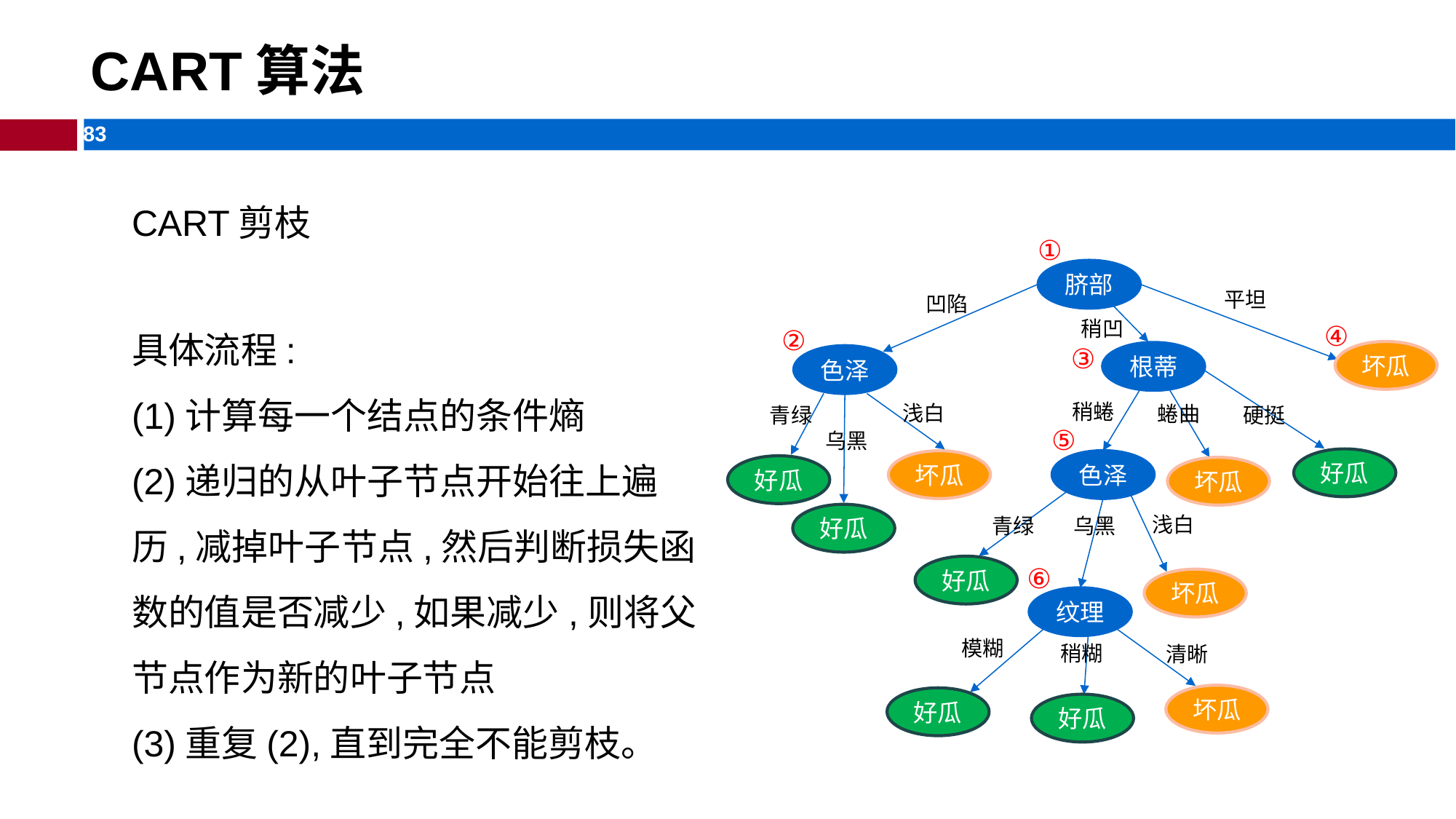

# CART算法
CART剪枝
①
脐部
平坦
凹陷
具体流程:
(1)计算每一个结点的条件熵
(2)递归的从叶子节点开始往上遍历,减掉叶子节点,然后判断损失函数的值是否减少,如果减少,则将父节点作为新的叶子节点
(3)重复(2),直到完全不能剪枝。
稍凹
④
②
③
坏瓜
根蒂
色泽
稍蜷
浅白
蜷曲
硬挺
青绿
⑤
乌黑
好瓜
色泽
坏瓜
好瓜
坏瓜
好瓜
浅白
乌黑
青绿
⑥
好瓜
坏瓜
纹理
模糊
稍糊
清晰
坏瓜
好瓜
好瓜